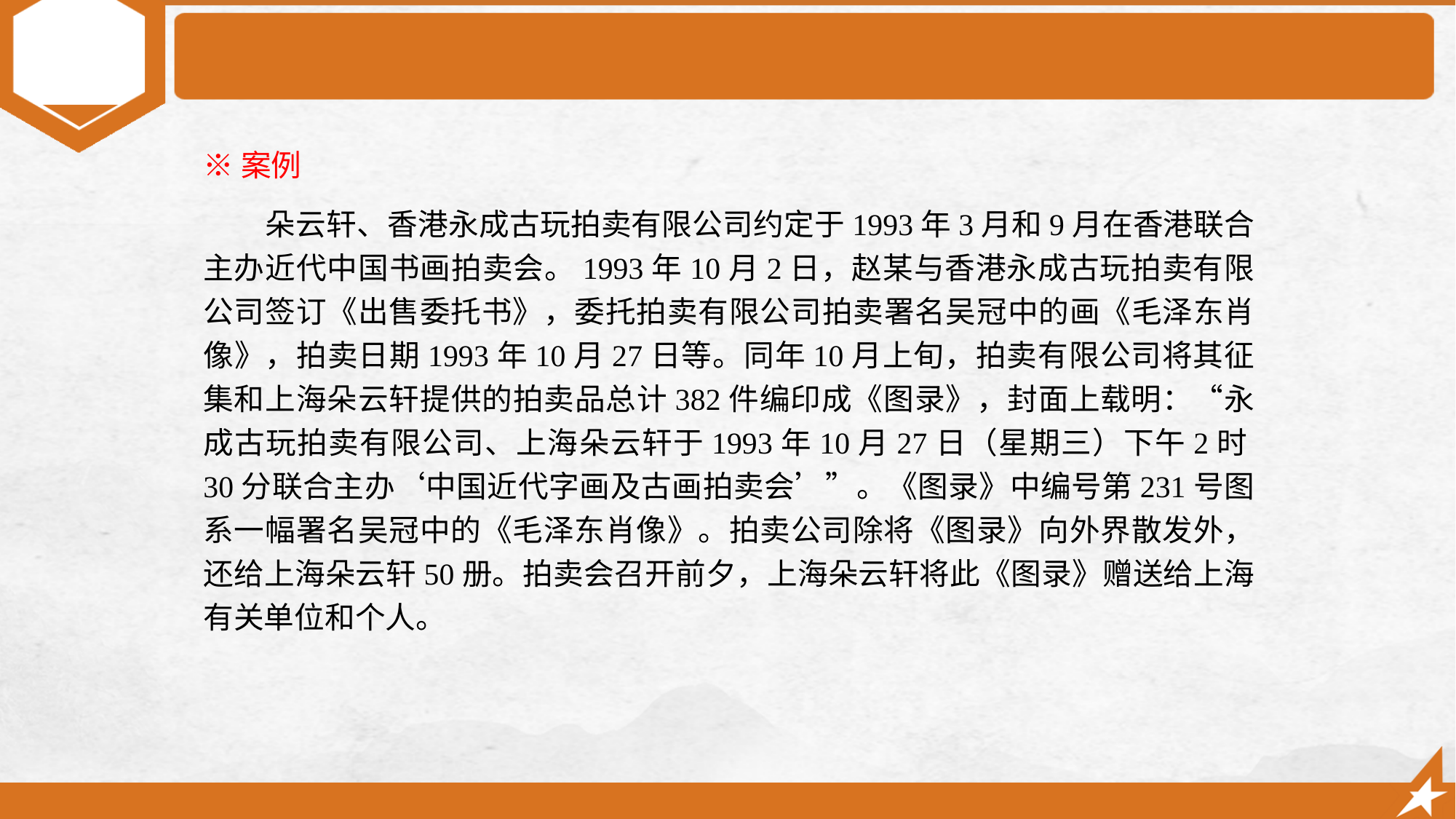

※案例
        朵云轩、香港永成古玩拍卖有限公司约定于1993年3月和9月在香港联合主办近代中国书画拍卖会。1993年10月2日，赵某与香港永成古玩拍卖有限公司签订《出售委托书》，委托拍卖有限公司拍卖署名吴冠中的画《毛泽东肖像》，拍卖日期1993年10月27日等。同年10月上旬，拍卖有限公司将其征集和上海朵云轩提供的拍卖品总计382件编印成《图录》，封面上载明：“永成古玩拍卖有限公司、上海朵云轩于1993年10月27日（星期三）下午2时30分联合主办‘中国近代字画及古画拍卖会’”。《图录》中编号第231号图系一幅署名吴冠中的《毛泽东肖像》。拍卖公司除将《图录》向外界散发外，还给上海朵云轩50册。拍卖会召开前夕，上海朵云轩将此《图录》赠送给上海有关单位和个人。